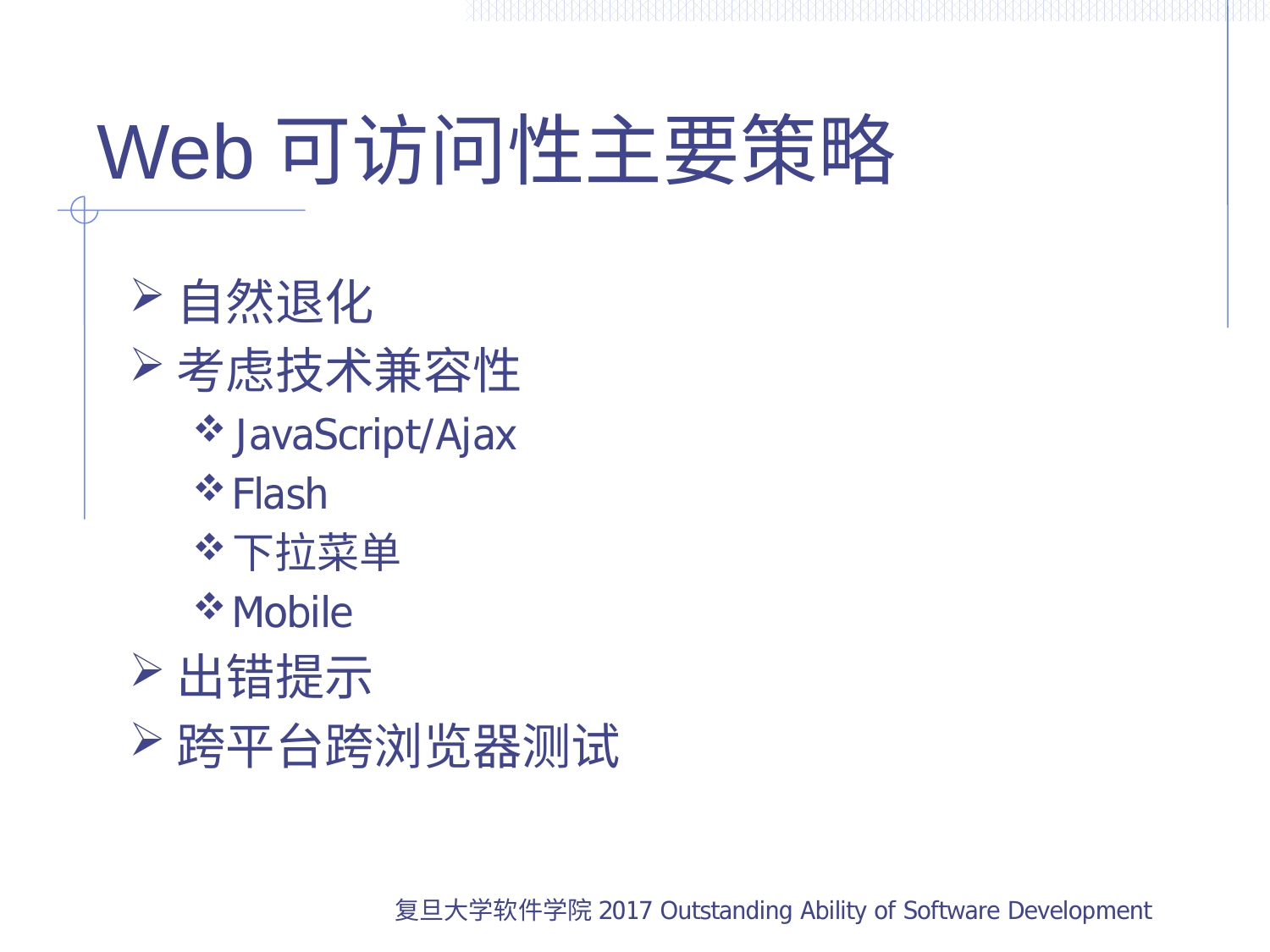

# Web可访问性主要策略
自然退化
考虑技术兼容性
JavaScript/Ajax
Flash
下拉菜单
Mobile
出错提示
跨平台跨浏览器测试